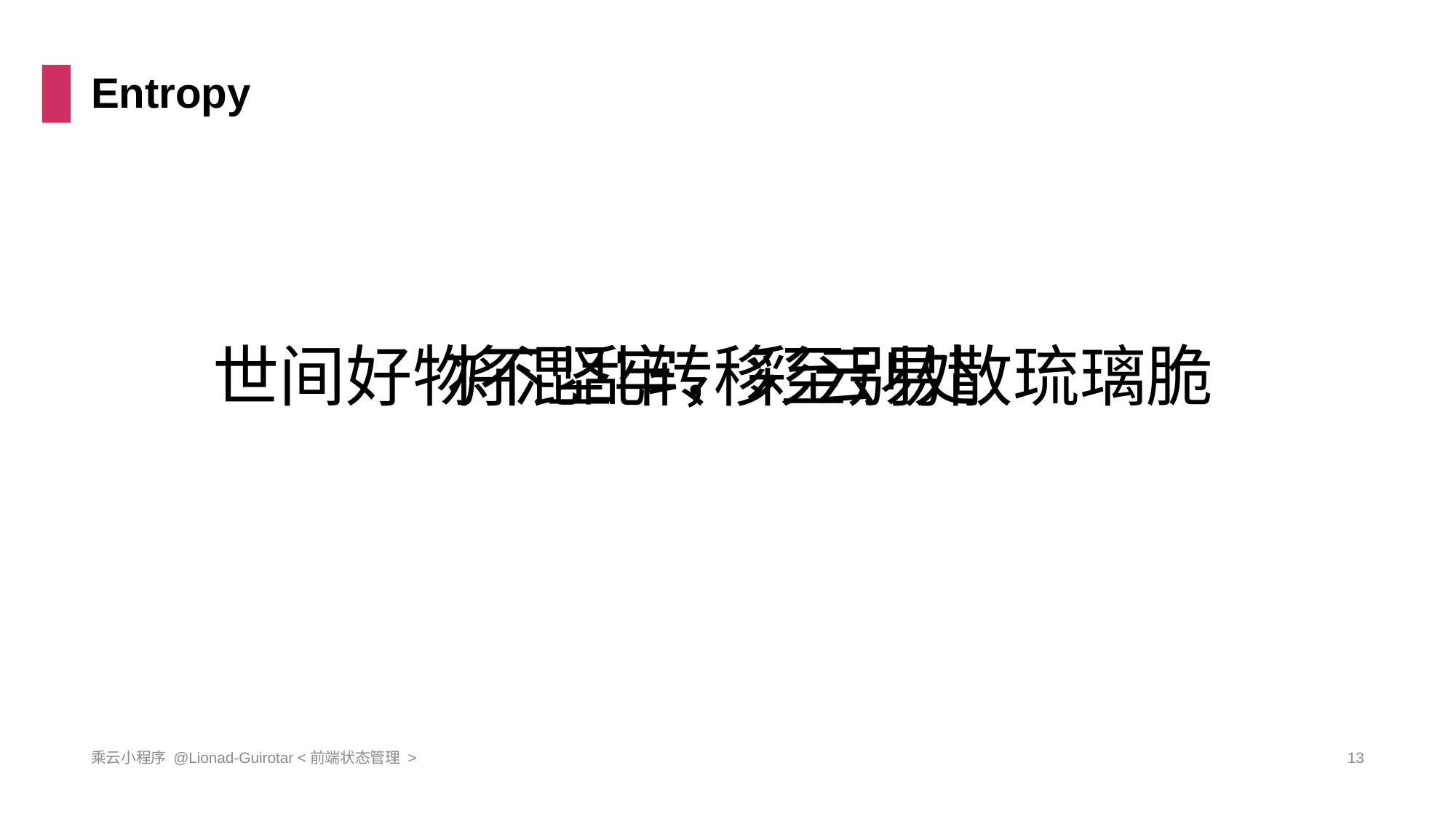

# Entropy

将混乱转移至别处
世间好物不坚牢，彩云易散琉璃脆
乘云小程序 @Lionad-Guirotar <前端状态管理 >
13